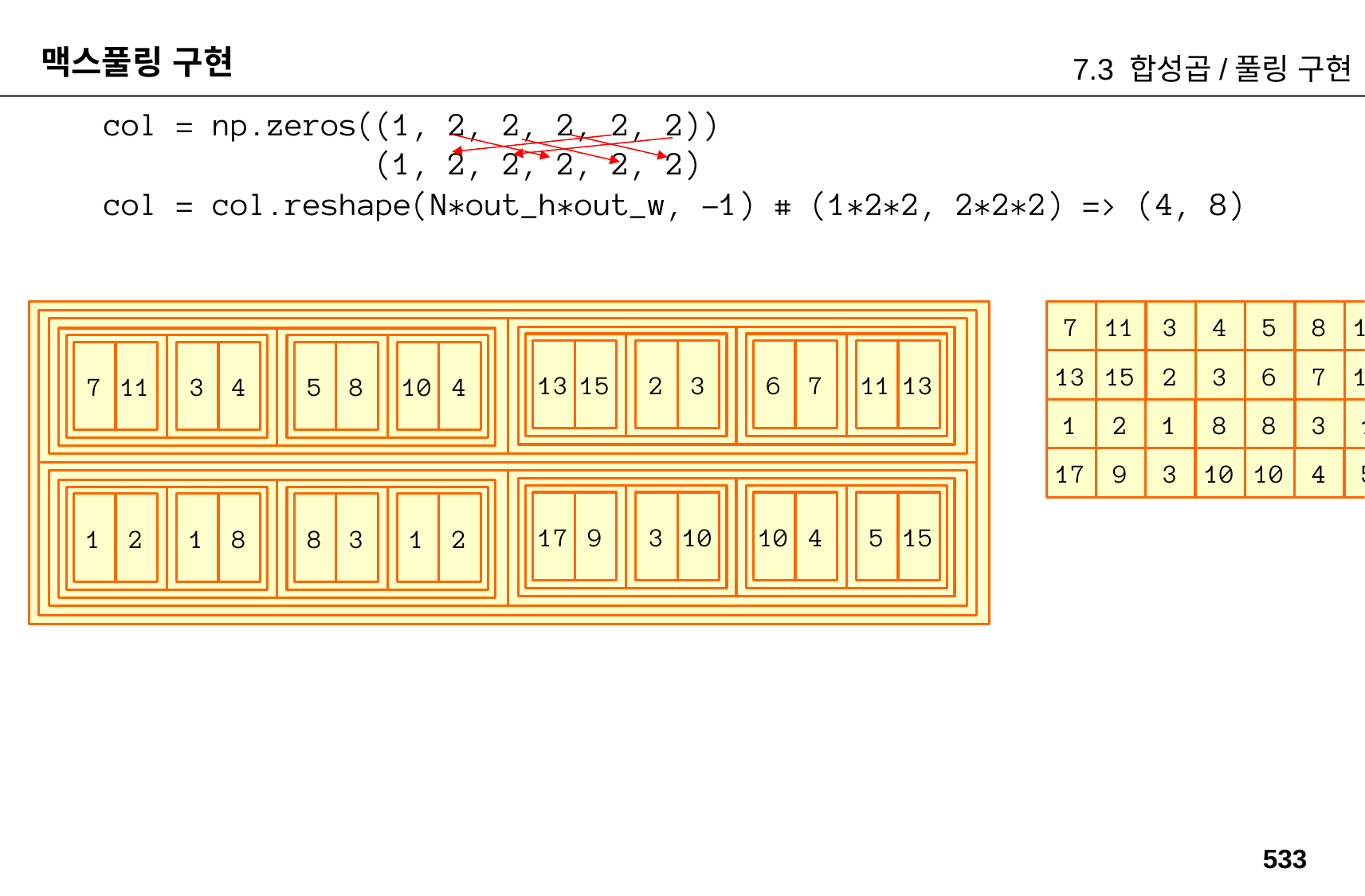

맥스풀링 구현
7.3 합성곱/풀링 구현
col = np.zeros((1, 2, 2, 2, 2, 2))
               (1, 2, 2, 2, 2, 2)
col = col.reshape(N*out_h*out_w, -1) # (1*2*2, 2*2*2) => (4, 8)
7
11
3
4
5
8
10
4

6
7
11
13
13
15
2
3
5
8
10
4
7
11
3
4
13
15
2
3
6
7
11
13
1
2
1
8
8
3
1
2
17
9
3
10
10
4
5
15

10
4
5
15
17
9
3
10
8
3
1
2
1
2
1
8